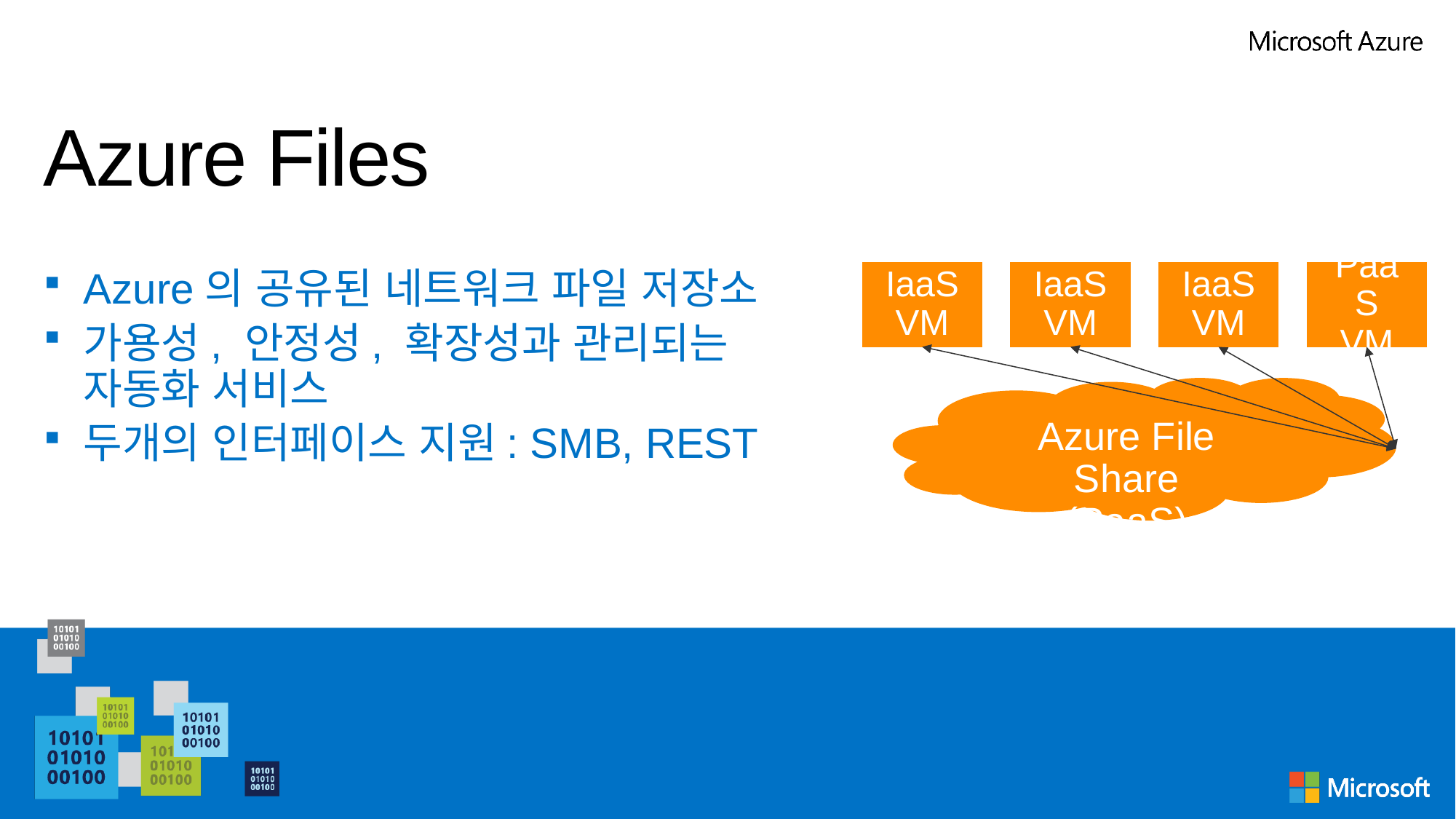

# Azure Files
Azure의 공유된 네트워크 파일 저장소
가용성, 안정성, 확장성과 관리되는 자동화 서비스
두개의 인터페이스 지원: SMB, REST

IaaS VM
IaaS VM
IaaS VM
PaaS VM
Azure File Share
(PaaS)